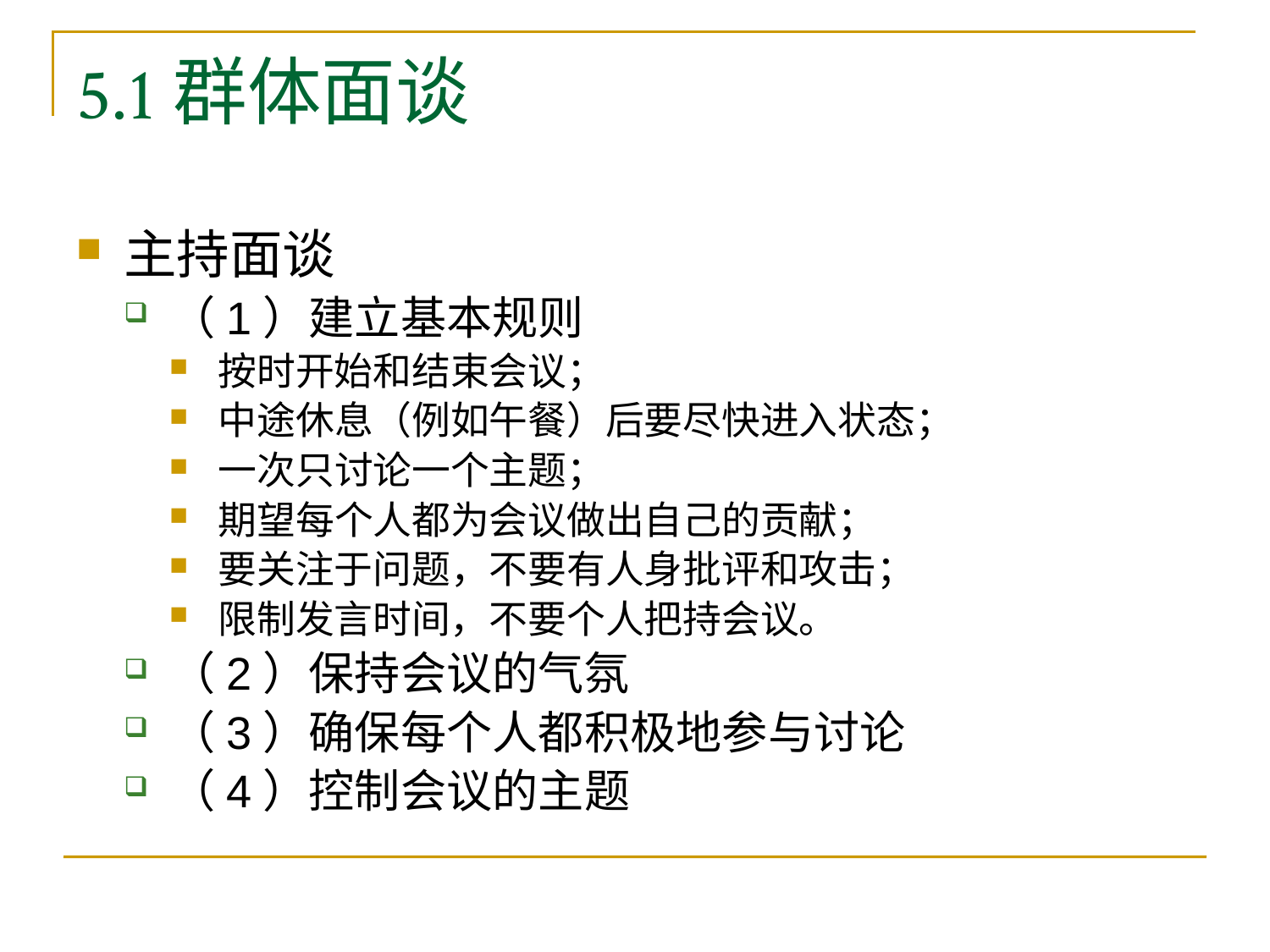

# 5.1群体面谈
主持面谈
（1）建立基本规则
按时开始和结束会议；
中途休息（例如午餐）后要尽快进入状态；
一次只讨论一个主题；
期望每个人都为会议做出自己的贡献；
要关注于问题，不要有人身批评和攻击；
限制发言时间，不要个人把持会议。
（2）保持会议的气氛
（3）确保每个人都积极地参与讨论
（4）控制会议的主题